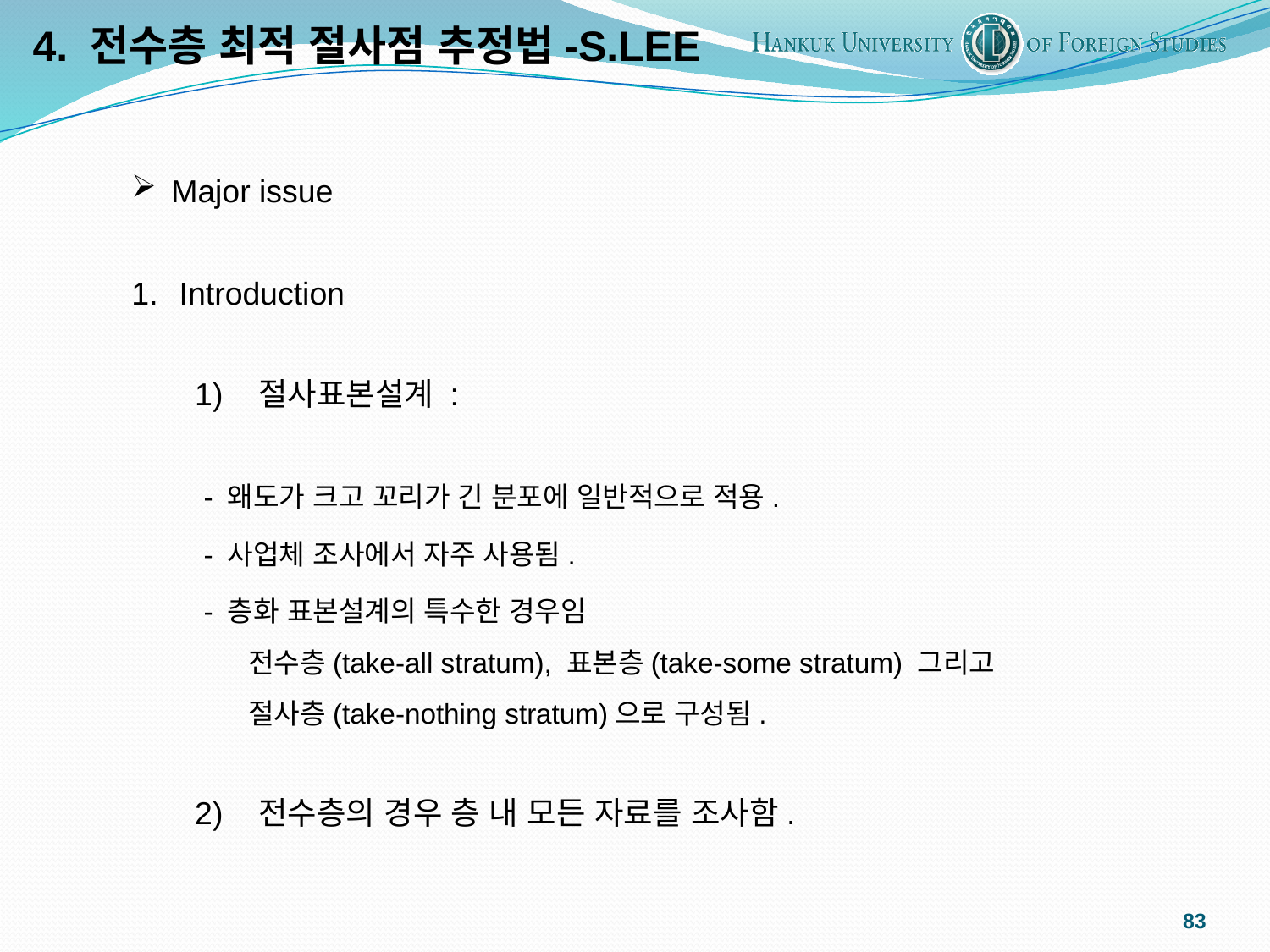

4. 전수층 최적 절사점 추정법-S.LEE
Major issue

Introduction

절사표본설계 :

 - 왜도가 크고 꼬리가 긴 분포에 일반적으로 적용.
 - 사업체 조사에서 자주 사용됨.
 - 층화 표본설계의 특수한 경우임
      전수층(take-all stratum), 표본층(take-some stratum) 그리고
      절사층(take-nothing stratum)으로 구성됨.

전수층의 경우 층 내 모든 자료를 조사함.
83